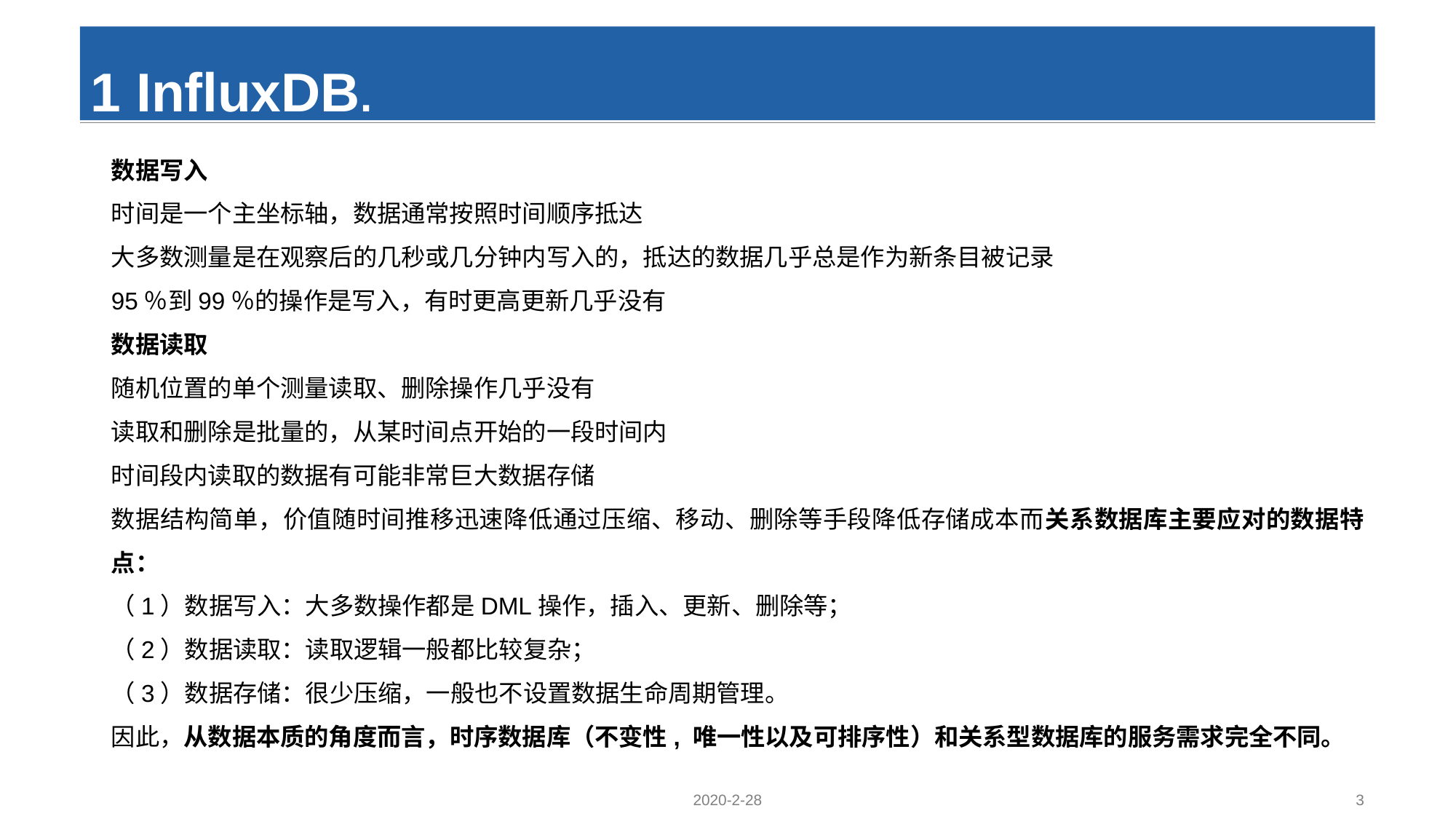

#
1 InfluxDB.

数据写入
时间是一个主坐标轴，数据通常按照时间顺序抵达
大多数测量是在观察后的几秒或几分钟内写入的，抵达的数据几乎总是作为新条目被记录
95％到99％的操作是写入，有时更高更新几乎没有
数据读取
随机位置的单个测量读取、删除操作几乎没有
读取和删除是批量的，从某时间点开始的一段时间内
时间段内读取的数据有可能非常巨大数据存储
数据结构简单，价值随时间推移迅速降低通过压缩、移动、删除等手段降低存储成本而关系数据库主要应对的数据特点：
（1）数据写入：大多数操作都是DML操作，插入、更新、删除等；
（2）数据读取：读取逻辑一般都比较复杂；
（3）数据存储：很少压缩，一般也不设置数据生命周期管理。
因此，从数据本质的角度而言，时序数据库（不变性, 唯一性以及可排序性）和关系型数据库的服务需求完全不同。

2020-2-28
3